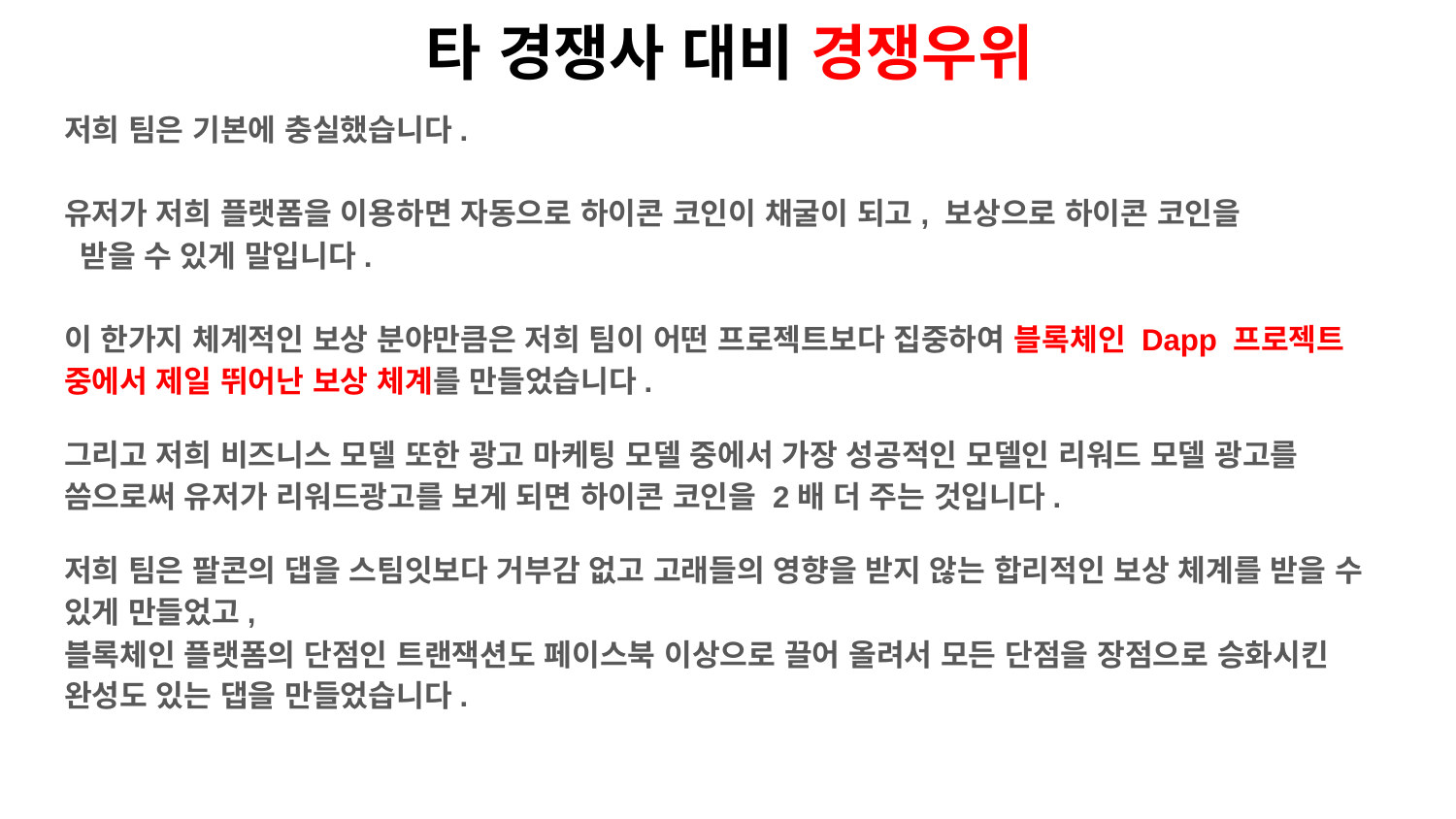

# 타 경쟁사 대비 경쟁우위
저희 팀은 기본에 충실했습니다.

유저가 저희 플랫폼을 이용하면 자동으로 하이콘 코인이 채굴이 되고, 보상으로 하이콘 코인을
 받을 수 있게 말입니다.

이 한가지 체계적인 보상 분야만큼은 저희 팀이 어떤 프로젝트보다 집중하여 블록체인 Dapp 프로젝트 중에서 제일 뛰어난 보상 체계를 만들었습니다.
그리고 저희 비즈니스 모델 또한 광고 마케팅 모델 중에서 가장 성공적인 모델인 리워드 모델 광고를 씀으로써 유저가 리워드광고를 보게 되면 하이콘 코인을 2배 더 주는 것입니다.
저희 팀은 팔콘의 댑을 스팀잇보다 거부감 없고 고래들의 영향을 받지 않는 합리적인 보상 체계를 받을 수 있게 만들었고,
블록체인 플랫폼의 단점인 트랜잭션도 페이스북 이상으로 끌어 올려서 모든 단점을 장점으로 승화시킨 완성도 있는 댑을 만들었습니다.